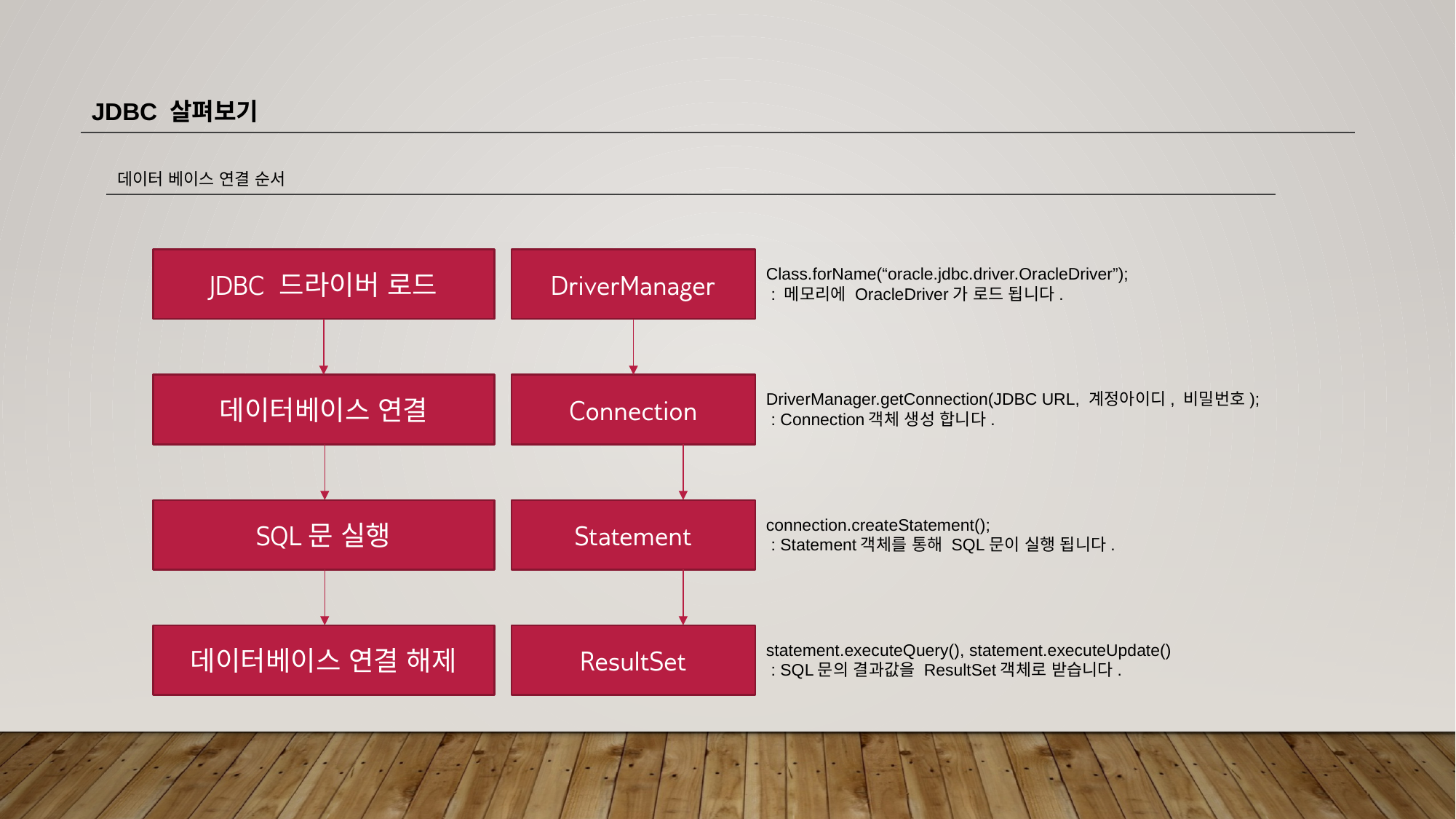

JDBC 살펴보기
데이터 베이스 연결 순서
JDBC 드라이버 로드
DriverManager
Class.forName(“oracle.jdbc.driver.OracleDriver”);
 : 메모리에 OracleDriver가 로드 됩니다.
데이터베이스 연결
Connection
DriverManager.getConnection(JDBC URL, 계정아이디, 비밀번호);
 : Connection객체 생성 합니다.
SQL문 실행
Statement
connection.createStatement();
 : Statement객체를 통해 SQL문이 실행 됩니다.
데이터베이스 연결 해제
ResultSet
statement.executeQuery(), statement.executeUpdate()
 : SQL문의 결과값을 ResultSet객체로 받습니다.